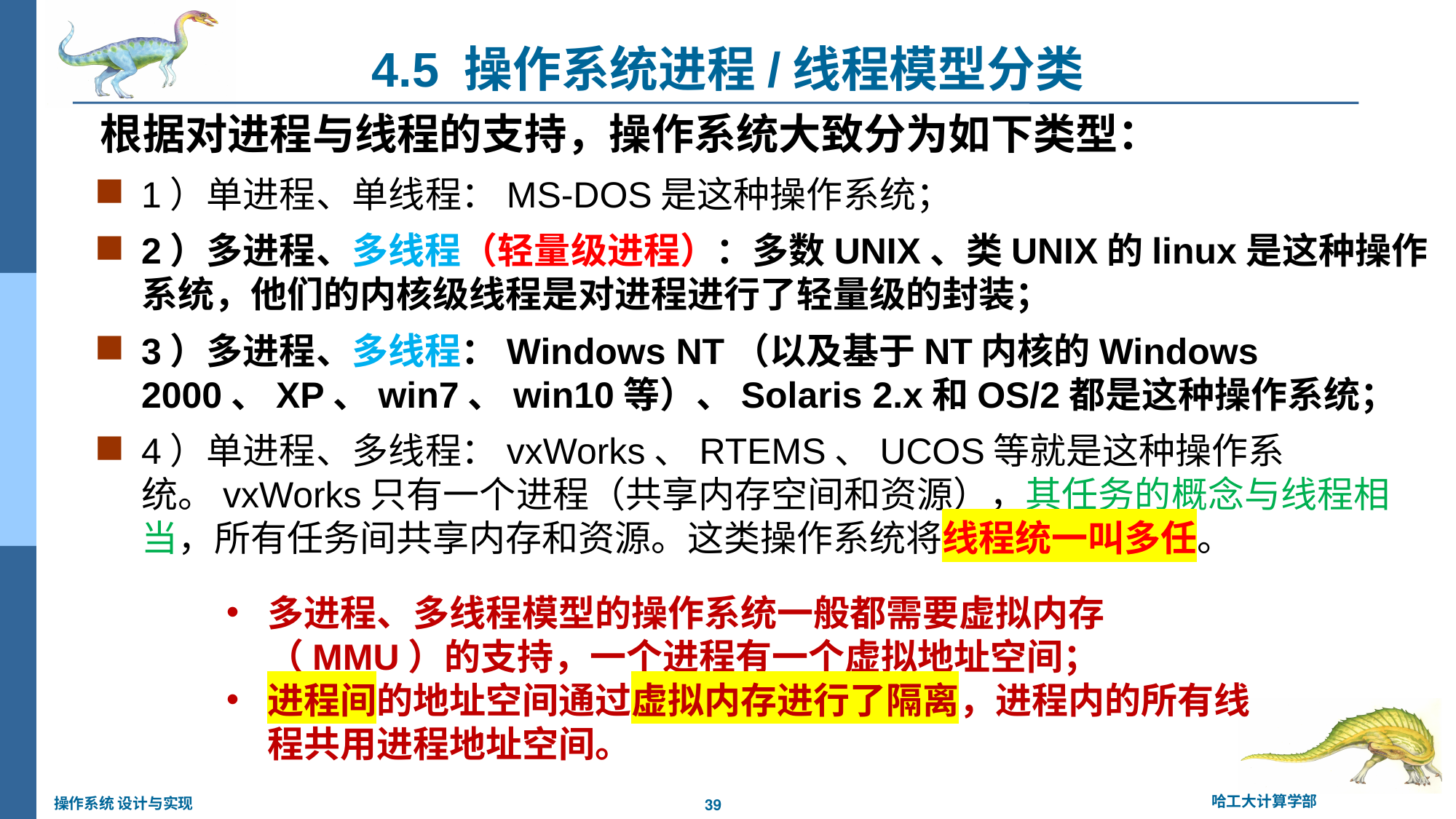

# 4.5 操作系统进程/线程模型分类
根据对进程与线程的支持，操作系统大致分为如下类型：
1）单进程、单线程：MS-DOS是这种操作系统；
2）多进程、多线程（轻量级进程）：多数UNIX、类UNIX的linux是这种操作系统，他们的内核级线程是对进程进行了轻量级的封装；
3）多进程、多线程：Windows NT（以及基于NT内核的Windows 2000、XP、win7、win10等）、Solaris 2.x和OS/2都是这种操作系统；
4）单进程、多线程：vxWorks、RTEMS、UCOS等就是这种操作系统。vxWorks只有一个进程（共享内存空间和资源），其任务的概念与线程相当，所有任务间共享内存和资源。这类操作系统将线程统一叫多任。
多进程、多线程模型的操作系统一般都需要虚拟内存（MMU）的支持，一个进程有一个虚拟地址空间；
进程间的地址空间通过虚拟内存进行了隔离，进程内的所有线程共用进程地址空间。